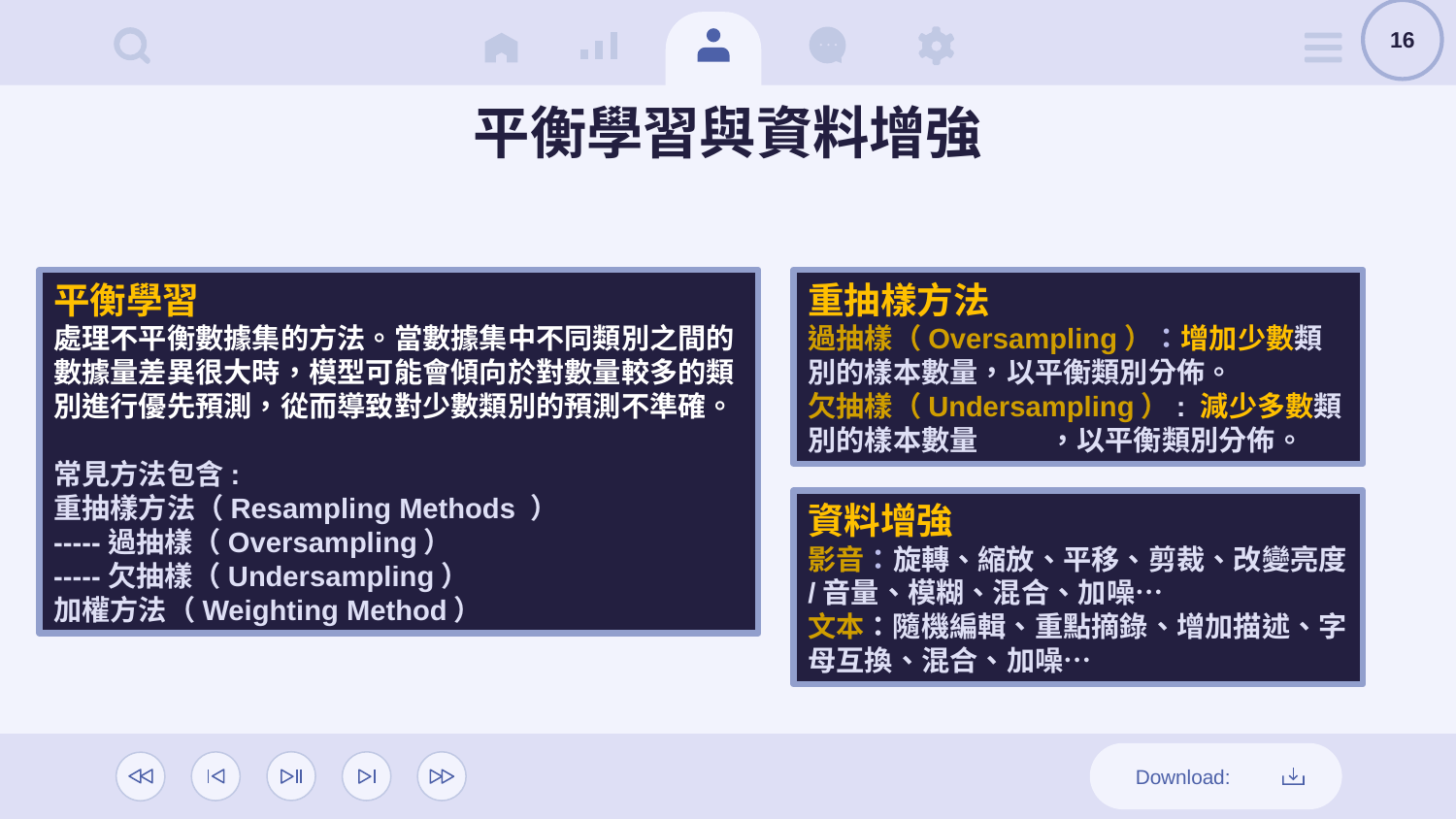

16
# 平衡學習與資料增強
平衡學習
處理不平衡數據集的方法。當數據集中不同類別之間的數據量差異很大時，模型可能會傾向於對數量較多的類別進行優先預測，從而導致對少數類別的預測不準確。

常見方法包含:
重抽樣方法（Resampling Methods ）
-----過抽樣（Oversampling）
-----欠抽樣（Undersampling）
加權方法（Weighting Method）
重抽樣方法
過抽樣（Oversampling）：增加少數類別的樣本數量，以平衡類別分佈。
欠抽樣（Undersampling）: 減少多數類別的樣本數量------，以平衡類別分佈。
資料增強
影音：旋轉、縮放、平移、剪裁、改變亮度/音量、模糊、混合、加噪…
文本：隨機編輯、重點摘錄、增加描述、字母互換、混合、加噪…